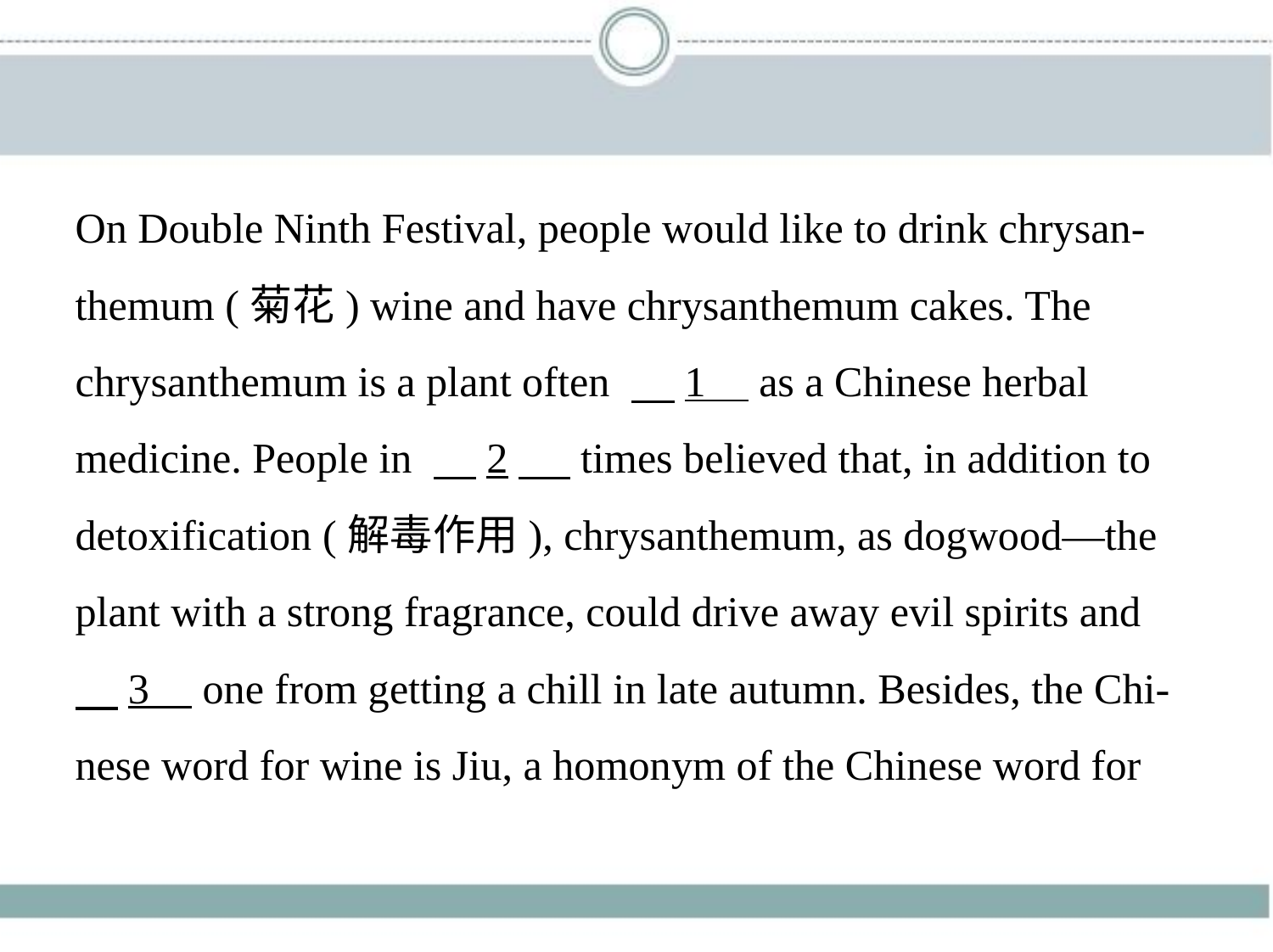

On Double Ninth Festival, people would like to drink chrysan-
themum (菊花) wine and have chrysanthemum cakes. The
chrysanthemum is a plant often 　1     as a Chinese herbal
medicine. People in 　2　 times believed that, in addition to
detoxification (解毒作用), chrysanthemum, as dogwood—the
plant with a strong fragrance, could drive away evil spirits and
　3     one from getting a chill in late autumn. Besides, the Chi-
nese word for wine is Jiu, a homonym of the Chinese word for